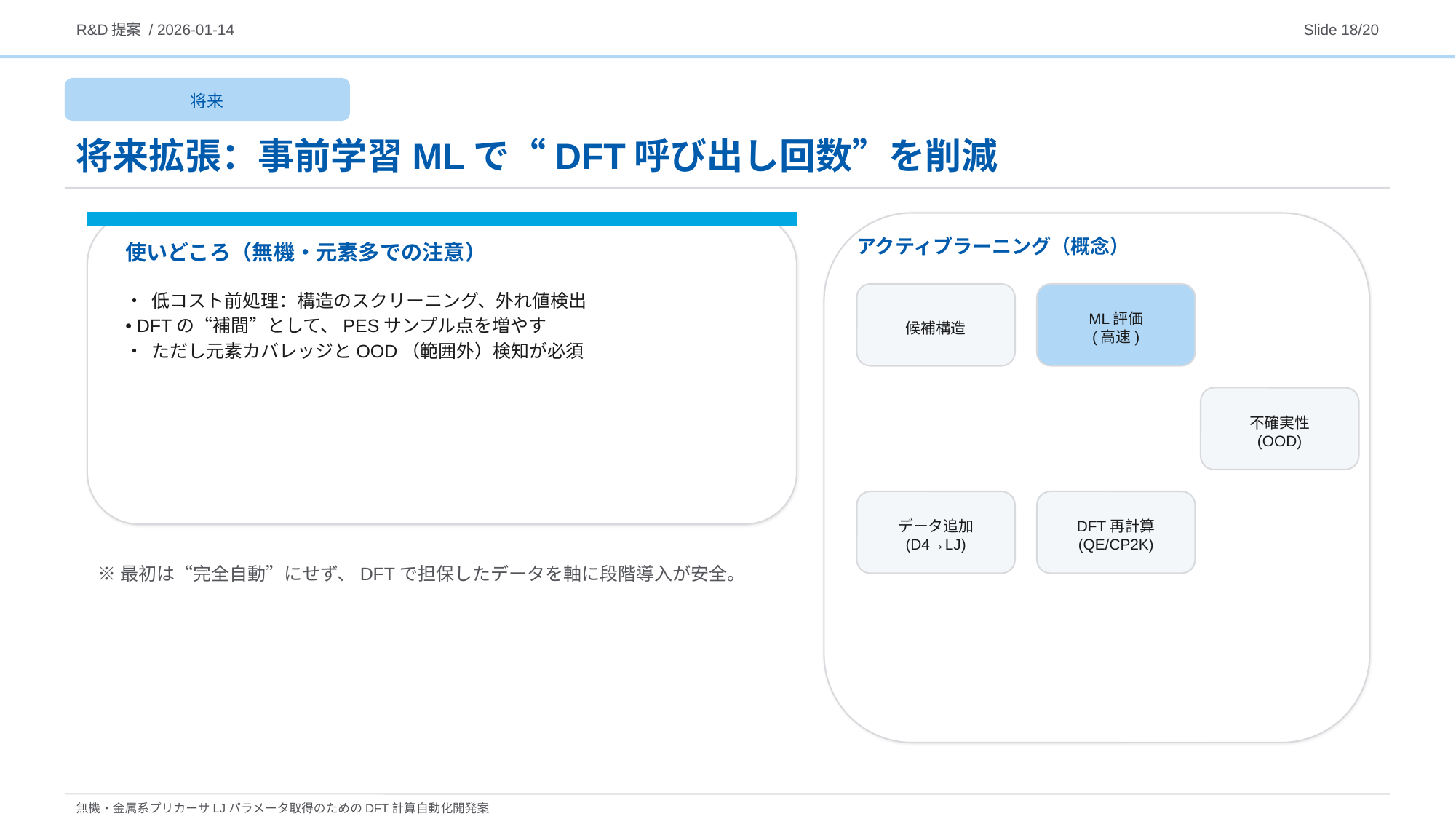

R&D提案 / 2026-01-14
Slide 18/20

将来
将来拡張：事前学習MLで“DFT呼び出し回数”を削減

アクティブラーニング（概念）
使いどころ（無機・元素多での注意）
• 低コスト前処理：構造のスクリーニング、外れ値検出
• DFTの“補間”として、PESサンプル点を増やす
• ただし元素カバレッジとOOD（範囲外）検知が必須

候補構造
ML評価
(高速)

不確実性
(OOD)

データ追加
(D4→LJ)
DFT再計算
(QE/CP2K)
※最初は“完全自動”にせず、DFTで担保したデータを軸に段階導入が安全。

無機・金属系プリカーサLJパラメータ取得のためのDFT計算自動化開発案